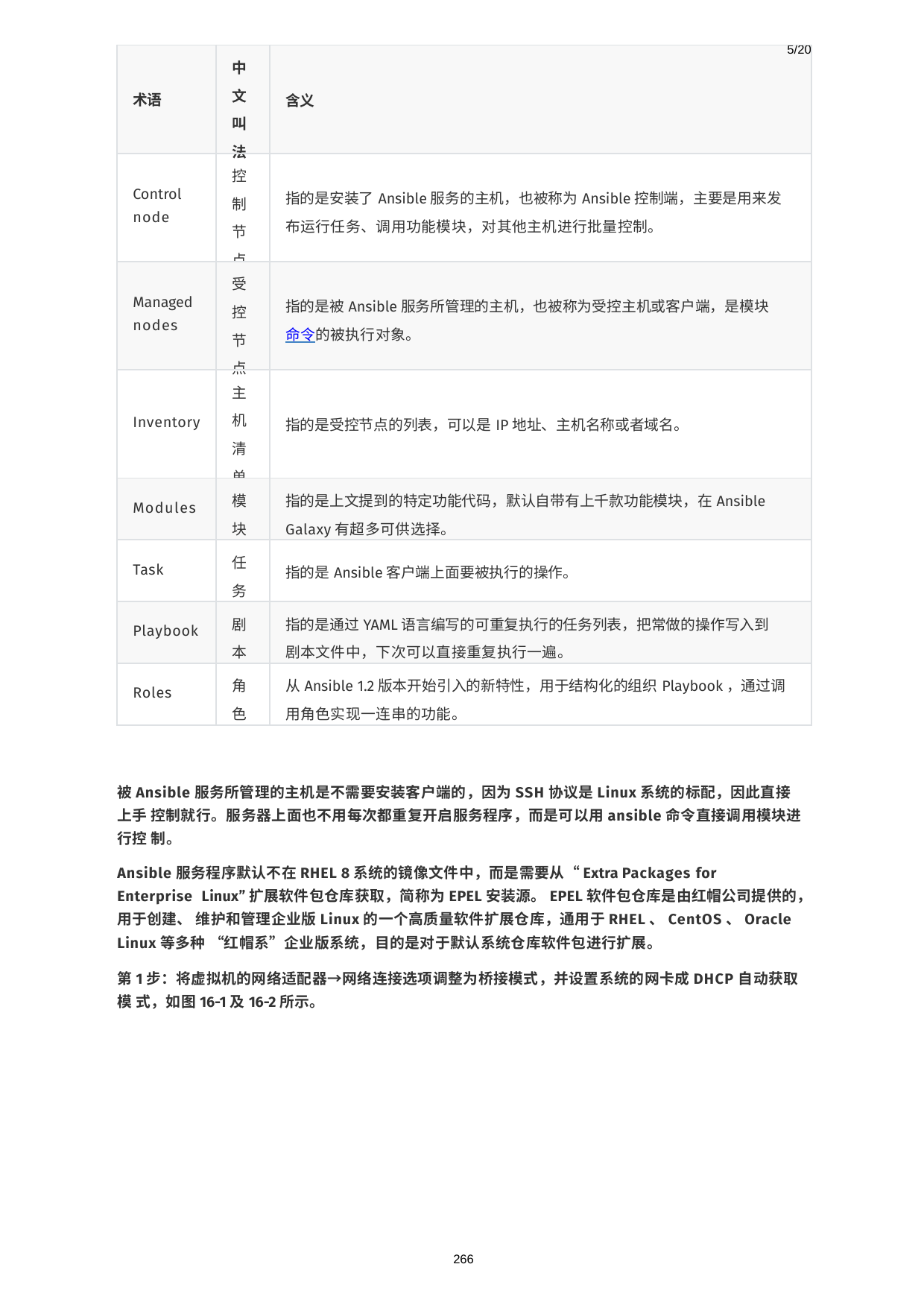

| 术语 | 中 文 叫 法 | 5/20 含义 |
| --- | --- | --- |
| Control node | 控 制 节 点 | 指的是安装了Ansible服务的主机，也被称为Ansible控制端，主要是用来发 布运行任务、调用功能模块，对其他主机进行批量控制。 |
| Managed nodes | 受 控 节 点 | 指的是被Ansible服务所管理的主机，也被称为受控主机或客户端，是模块 命令的被执行对象。 |
| Inventory | 主 机 清 单 | 指的是受控节点的列表，可以是IP地址、主机名称或者域名。 |
| Modules | 模 块 | 指的是上文提到的特定功能代码，默认自带有上千款功能模块，在Ansible Galaxy有超多可供选择。 |
| Task | 任 务 | 指的是Ansible客户端上面要被执行的操作。 |
| Playbook | 剧 本 | 指的是通过YAML语言编写的可重复执行的任务列表，把常做的操作写入到 剧本文件中，下次可以直接重复执行一遍。 |
| Roles | 角 色 | 从Ansible 1.2版本开始引入的新特性，用于结构化的组织Playbook，通过调 用角色实现一连串的功能。 |
被Ansible服务所管理的主机是不需要安装客户端的，因为SSH协议是Linux系统的标配，因此直接上手 控制就行。服务器上面也不用每次都重复开启服务程序，而是可以用ansible命令直接调用模块进行控 制。
Ansible服务程序默认不在RHEL 8系统的镜像文件中，而是需要从“Extra Packages for Enterprise  Linux”扩展软件包仓库获取，简称为EPEL安装源。EPEL软件包仓库是由红帽公司提供的，用于创建、 维护和管理企业版Linux的一个高质量软件扩展仓库，通用于RHEL、CentOS、Oracle Linux等多种 “红帽系”企业版系统，目的是对于默认系统仓库软件包进行扩展。
第1步：将虚拟机的网络适配器→网络连接选项调整为桥接模式，并设置系统的网卡成DHCP自动获取模 式，如图16-1及16-2所示。
266